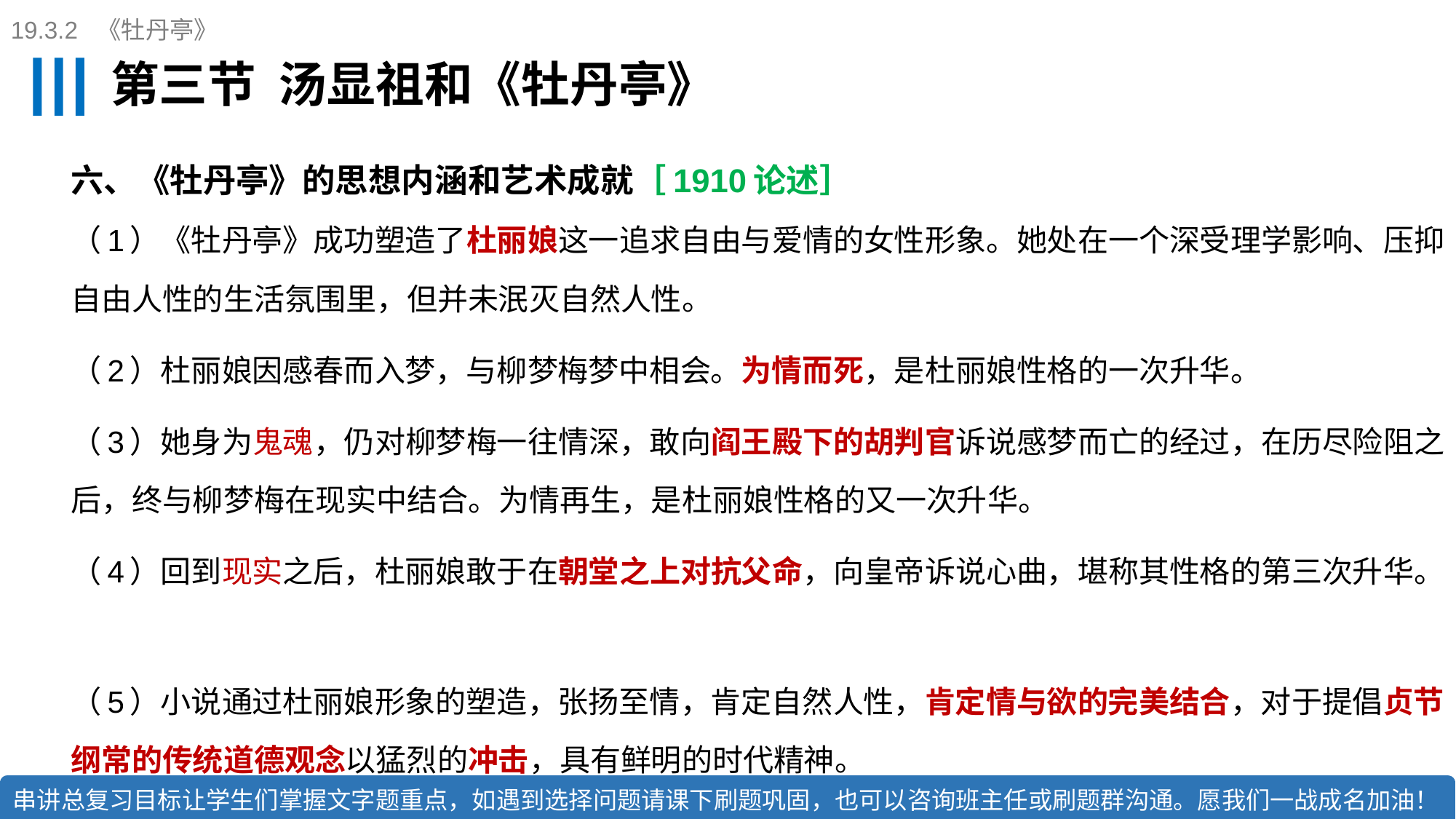

19.3.2  《牡丹亭》
# 第三节  汤显祖和《牡丹亭》
六、《牡丹亭》的思想内涵和艺术成就［1910论述］
（1）《牡丹亭》成功塑造了杜丽娘这一追求自由与爱情的女性形象。她处在一个深受理学影响、压抑自由人性的生活氛围里，但并未泯灭自然人性。
（2）杜丽娘因感春而入梦，与柳梦梅梦中相会。为情而死，是杜丽娘性格的一次升华。
（3）她身为鬼魂，仍对柳梦梅一往情深，敢向阎王殿下的胡判官诉说感梦而亡的经过，在历尽险阻之后，终与柳梦梅在现实中结合。为情再生，是杜丽娘性格的又一次升华。
（4）回到现实之后，杜丽娘敢于在朝堂之上对抗父命，向皇帝诉说心曲，堪称其性格的第三次升华。
（5）小说通过杜丽娘形象的塑造，张扬至情，肯定自然人性，肯定情与欲的完美结合，对于提倡贞节纲常的传统道德观念以猛烈的冲击，具有鲜明的时代精神。